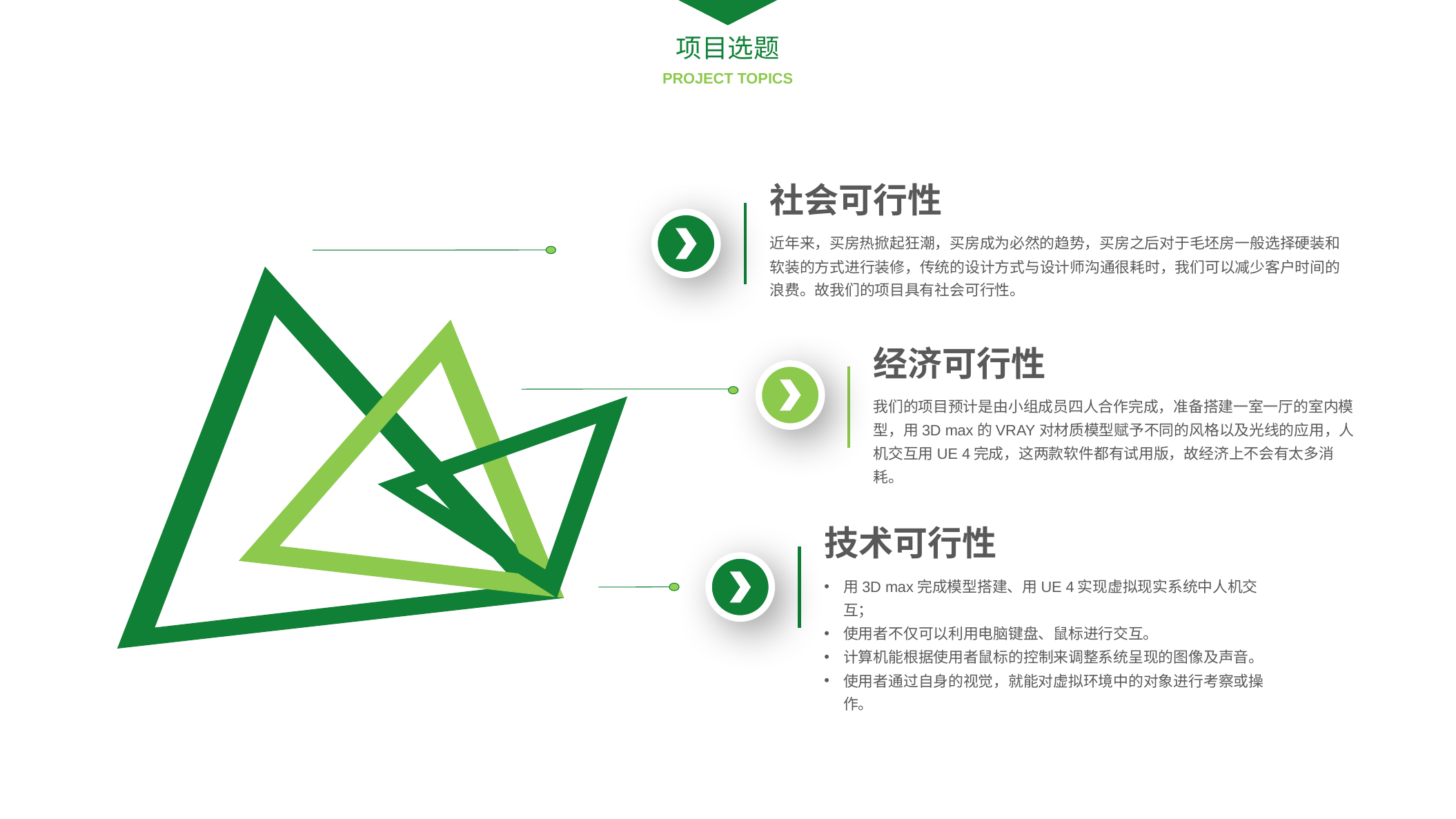

项目选题
PROJECT TOPICS
社会可行性

近年来，买房热掀起狂潮，买房成为必然的趋势，买房之后对于毛坯房一般选择硬装和软装的方式进行装修，传统的设计方式与设计师沟通很耗时，我们可以减少客户时间的浪费。故我们的项目具有社会可行性。

经济可行性

我们的项目预计是由小组成员四人合作完成，准备搭建一室一厅的室内模型，用3D max的VRAY对材质模型赋予不同的风格以及光线的应用，人机交互用UE 4完成，这两款软件都有试用版，故经济上不会有太多消耗。

技术可行性

用3D max完成模型搭建、用UE 4实现虚拟现实系统中人机交互；
使用者不仅可以利用电脑键盘、鼠标进行交互。
计算机能根据使用者鼠标的控制来调整系统呈现的图像及声音。
使用者通过自身的视觉，就能对虚拟环境中的对象进行考察或操作。